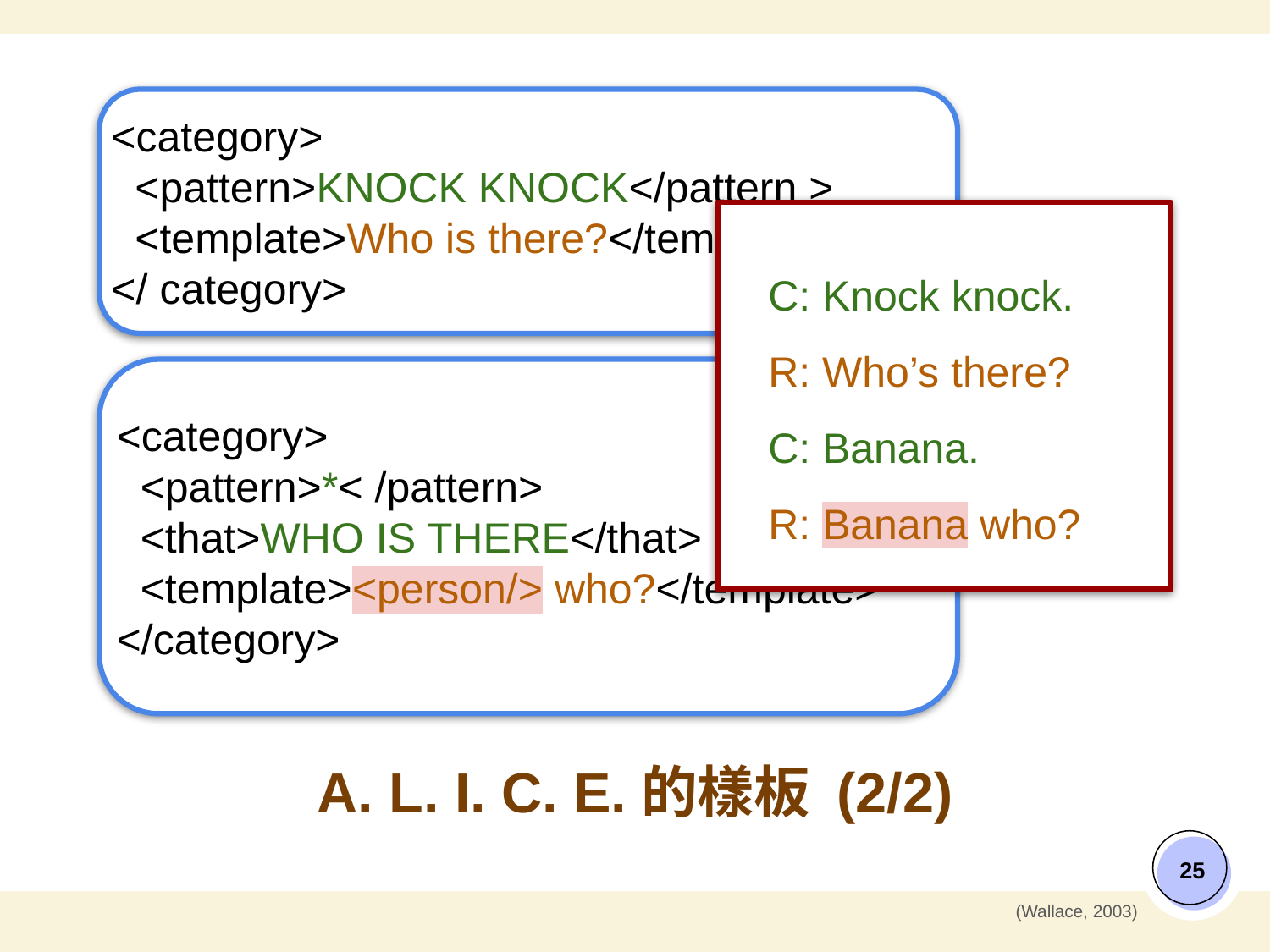

<category>
  <pattern>KNOCK KNOCK</pattern >
  <template>Who is there?</template>
</ category>
C: Knock knock.
R: Who’s there?
C: Banana.
R: Banana who?
<category>
  <pattern>*< /pattern>
  <that>WHO IS THERE</that>
  <template><person/> who?</template>
</category>
# A. L. I. C. E.的樣板 (2/2)
25

(Wallace, 2003)